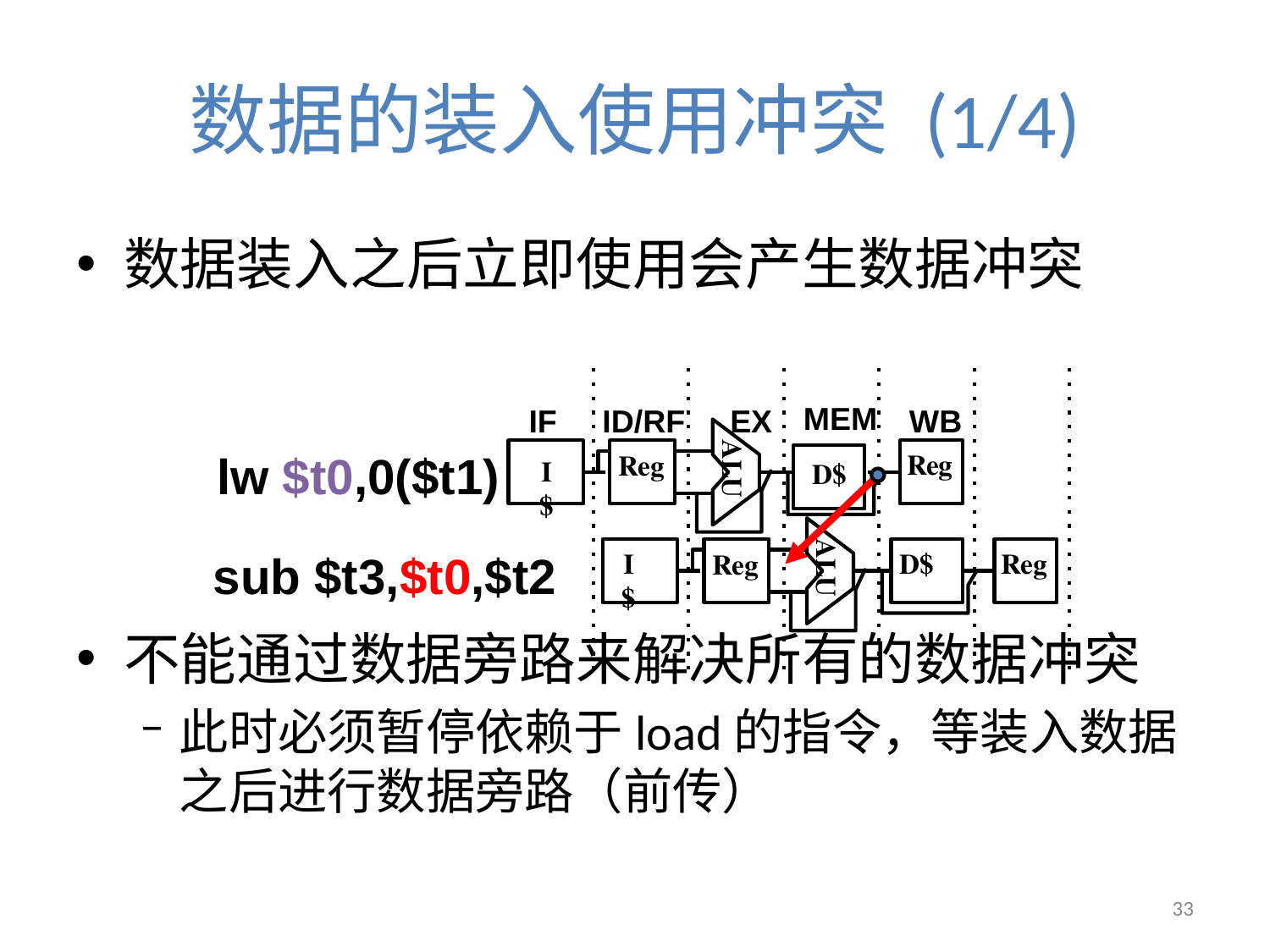

# 数据的装入使用冲突 (1/4)
数据装入之后立即使用会产生数据冲突

不能通过数据旁路来解决所有的数据冲突
此时必须暂停依赖于load的指令，等装入数据之后进行数据旁路（前传）
MEM
IF
ID/RF
EX
WB

lw $t0,0($t1)

Reg
Reg

ALU
I$
 D$

sub $t3,$t0,$t2
I$
 D$
Reg
Reg
ALU

33